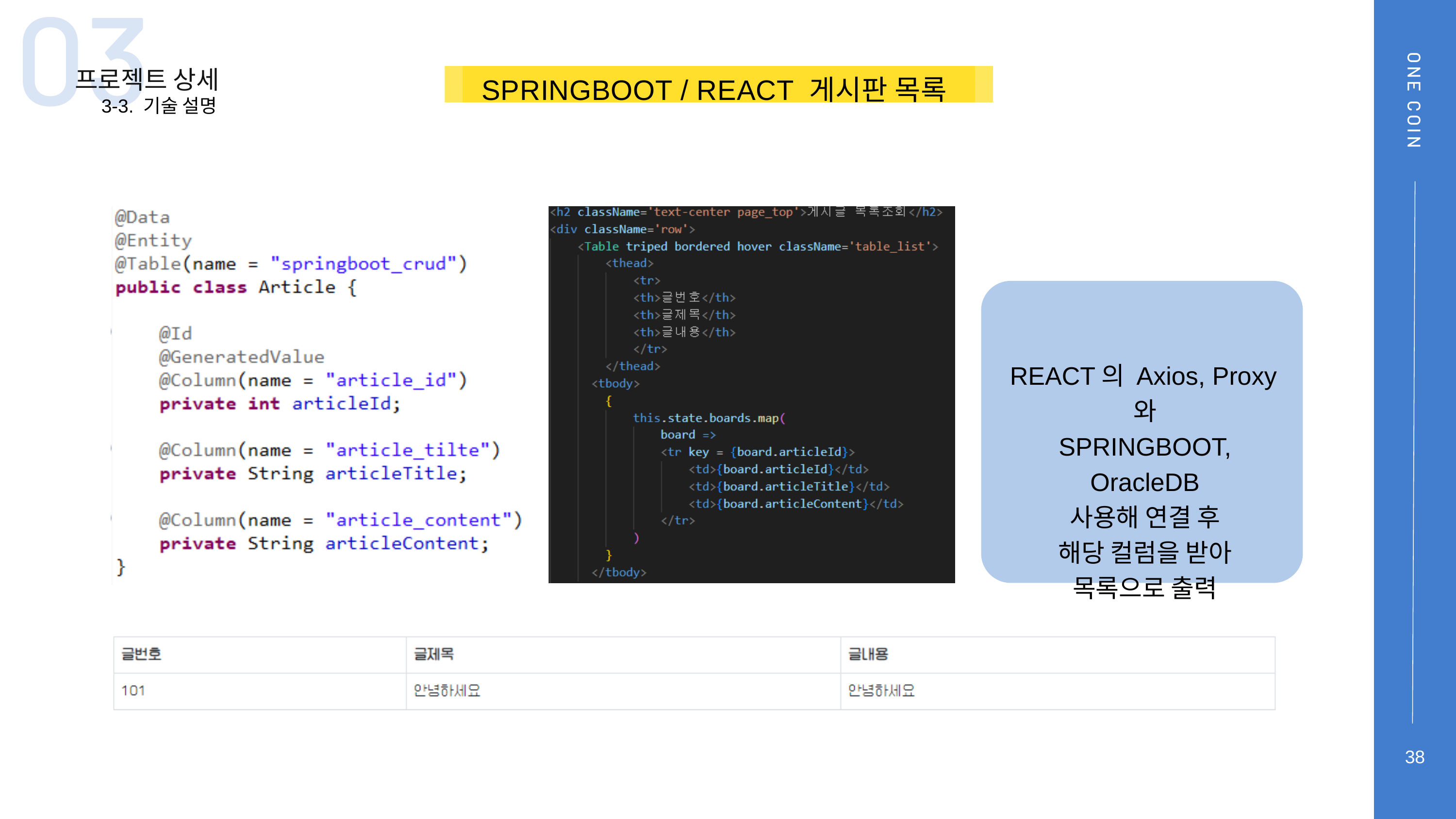

03
프로젝트 상세

SPRINGBOOT / REACT 게시판 목록
3-3. 기술 설명
ONE COIN

REACT의 Axios, Proxy와
SPRINGBOOT, OracleDB
사용해 연결 후
해당 컬럼을 받아 목록으로 출력

38